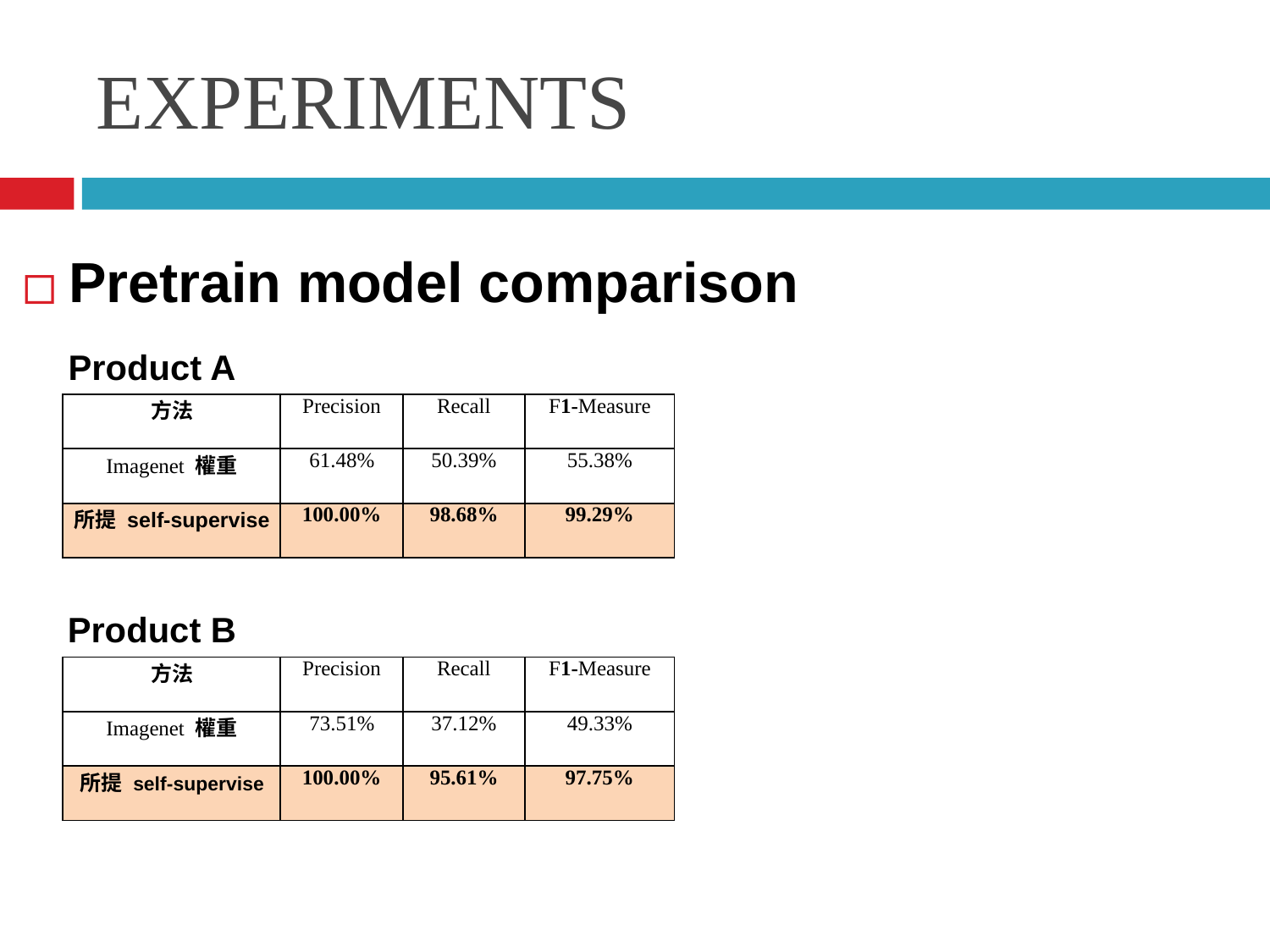

EXPERIMENTS
Pretrain model comparison
Product A
| 方法 | Precision | Recall | F1-Measure |
| --- | --- | --- | --- |
| Imagenet 權重 | 61.48% | 50.39% | 55.38% |
| 所提 self-supervise | 100.00% | 98.68% | 99.29% |
Product B
| 方法 | Precision | Recall | F1-Measure |
| --- | --- | --- | --- |
| Imagenet 權重 | 73.51% | 37.12% | 49.33% |
| 所提 self-supervise | 100.00% | 95.61% | 97.75% |